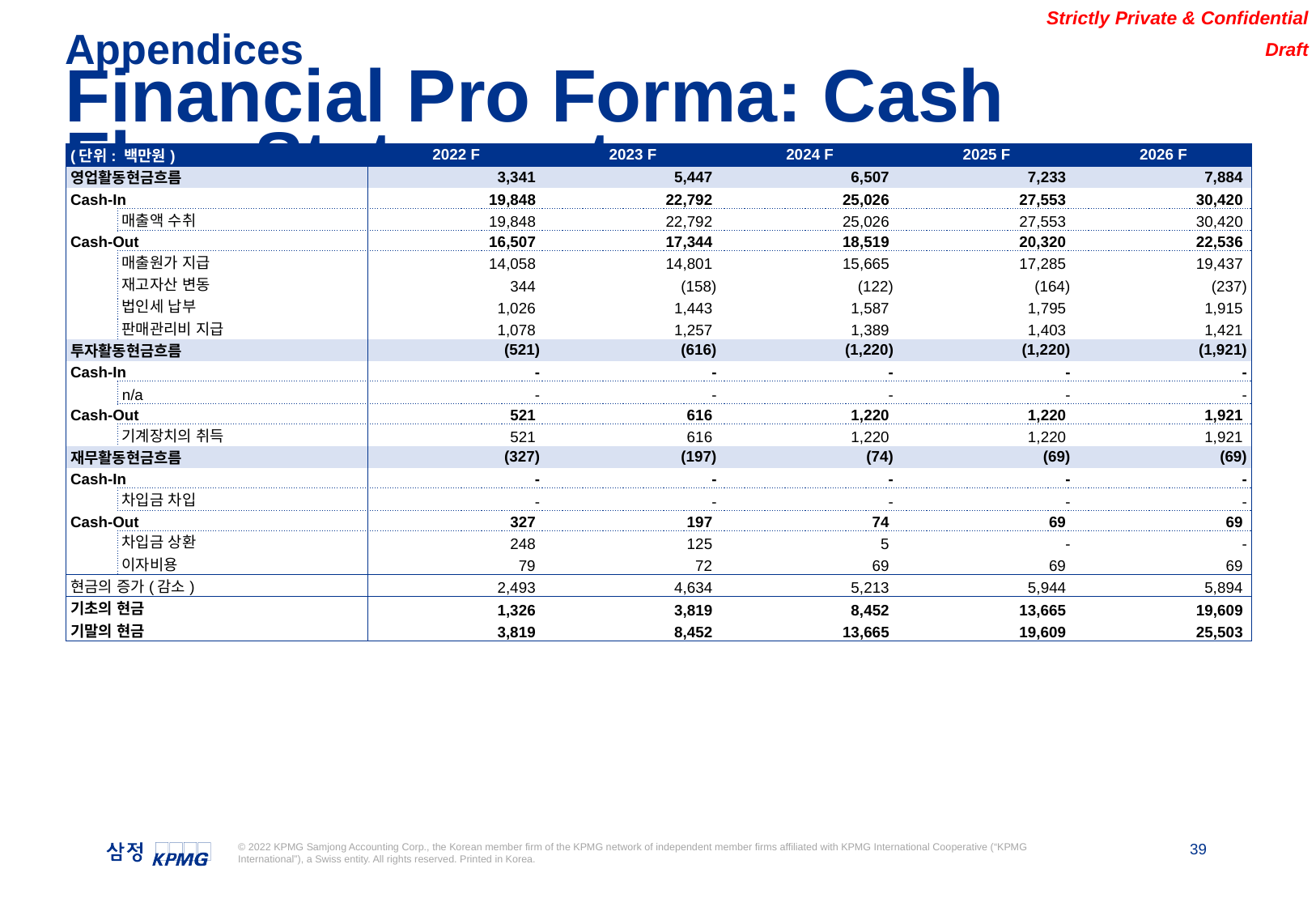

Appendices
Financial Pro Forma: Cash Flow Statement
| (단위: 백만원) |  | 2022 F | 2023 F | 2024 F | 2025 F | 2026 F |
| --- | --- | --- | --- | --- | --- | --- |
| 영업활동현금흐름 |  | 3,341 | 5,447 | 6,507 | 7,233 | 7,884 |
| Cash-In |  | 19,848 | 22,792 | 25,026 | 27,553 | 30,420 |
|  | 매출액 수취 | 19,848 | 22,792 | 25,026 | 27,553 | 30,420 |
| Cash-Out |  | 16,507 | 17,344 | 18,519 | 20,320 | 22,536 |
|  | 매출원가 지급 | 14,058 | 14,801 | 15,665 | 17,285 | 19,437 |
|  | 재고자산 변동 | 344 | (158) | (122) | (164) | (237) |
|  | 법인세 납부 | 1,026 | 1,443 | 1,587 | 1,795 | 1,915 |
|  | 판매관리비 지급 | 1,078 | 1,257 | 1,389 | 1,403 | 1,421 |
| 투자활동현금흐름 |  | (521) | (616) | (1,220) | (1,220) | (1,921) |
| Cash-In |  | - | - | - | - | - |
|  | n/a | - | - | - | - | - |
| Cash-Out |  | 521 | 616 | 1,220 | 1,220 | 1,921 |
|  | 기계장치의 취득 | 521 | 616 | 1,220 | 1,220 | 1,921 |
| 재무활동현금흐름 |  | (327) | (197) | (74) | (69) | (69) |
| Cash-In |  | - | - | - | - | - |
|  | 차입금 차입 | - | - | - | - | - |
| Cash-Out |  | 327 | 197 | 74 | 69 | 69 |
|  | 차입금 상환 | 248 | 125 | 5 | - | - |
|  | 이자비용 | 79 | 72 | 69 | 69 | 69 |
| 현금의 증가(감소) |  | 2,493 | 4,634 | 5,213 | 5,944 | 5,894 |
| 기초의 현금 |  | 1,326 | 3,819 | 8,452 | 13,665 | 19,609 |
| 기말의 현금 |  | 3,819 | 8,452 | 13,665 | 19,609 | 25,503 |